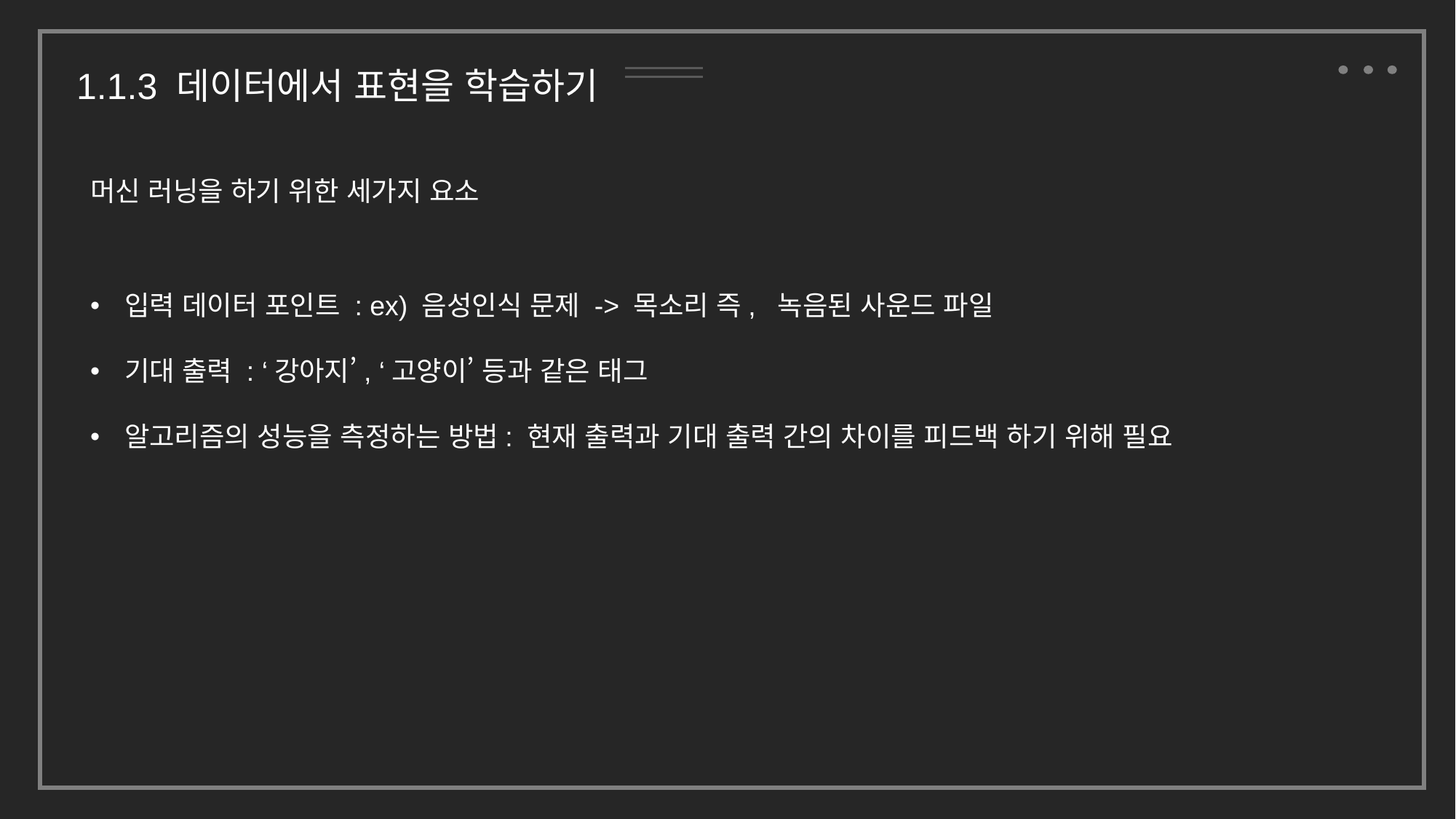

1.1.3 데이터에서 표현을 학습하기

머신 러닝을 하기 위한 세가지 요소

입력 데이터 포인트 : ex) 음성인식 문제 -> 목소리 즉,  녹음된 사운드 파일
기대 출력 : ‘강아지’, ‘고양이’ 등과 같은 태그
알고리즘의 성능을 측정하는 방법: 현재 출력과 기대 출력 간의 차이를 피드백 하기 위해 필요